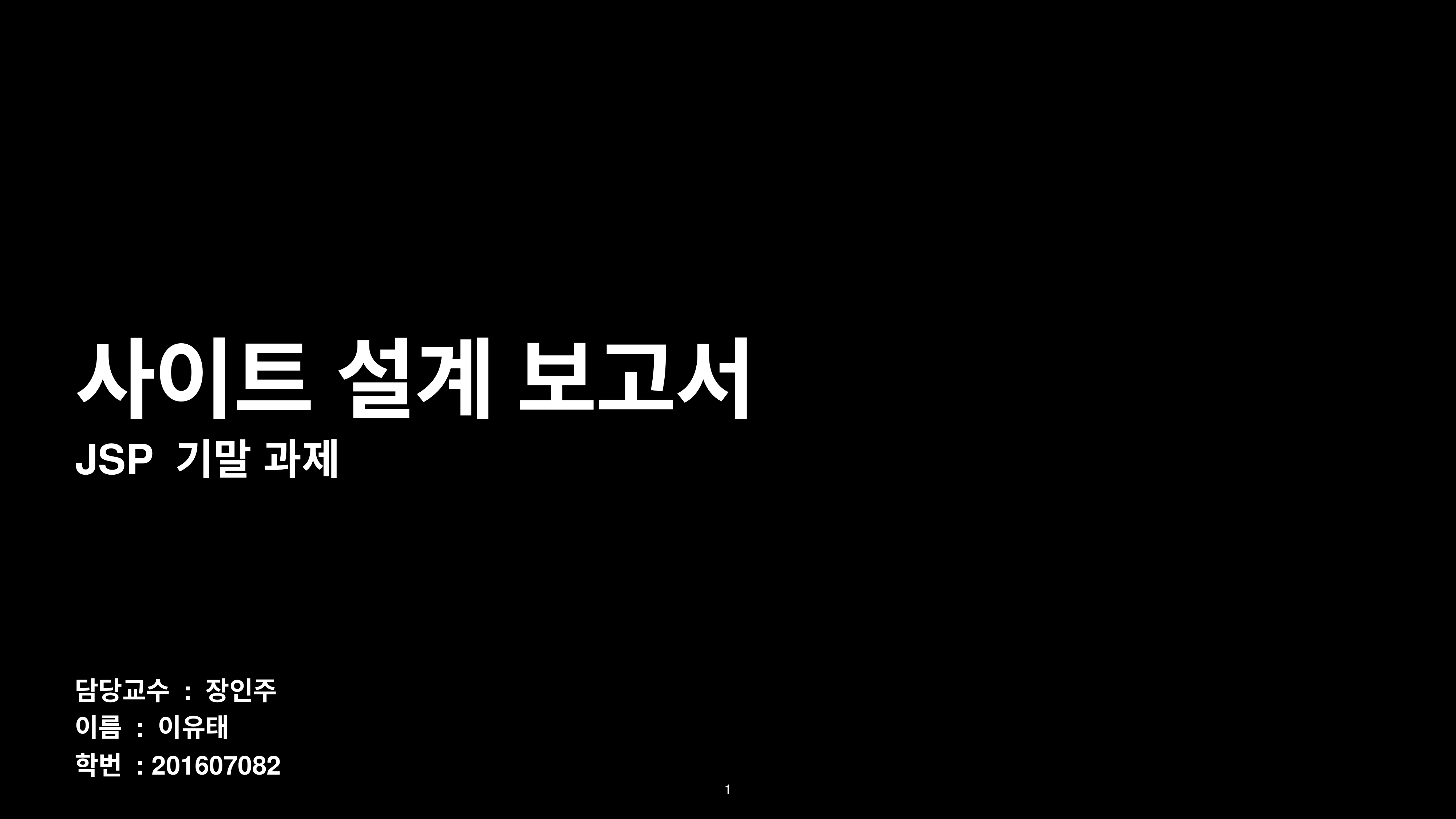

# 사이트 설계 보고서
JSP 기말 과제
담당교수 : 장인주
이름 : 이유태
학번 : 201607082
1